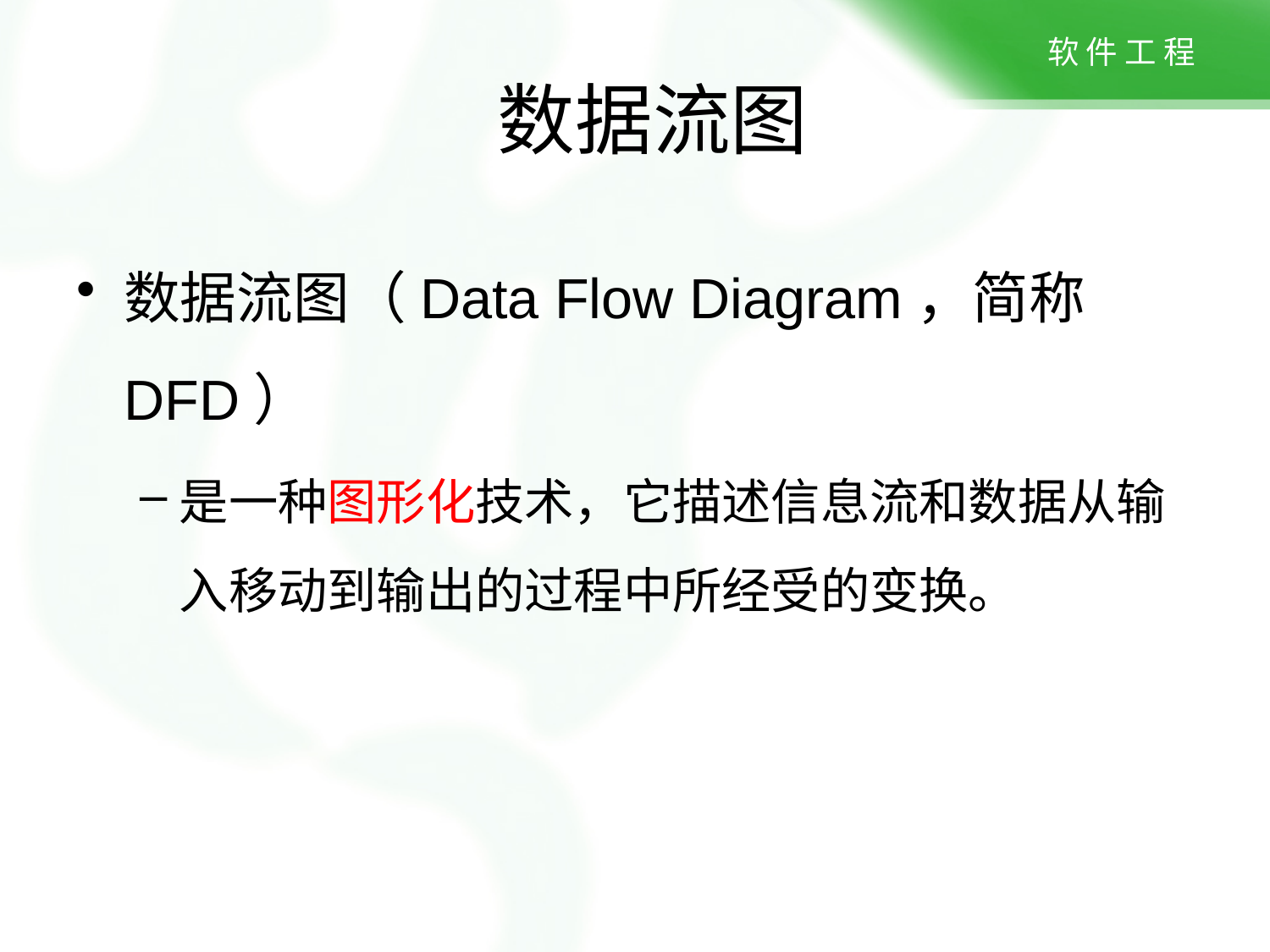

# 数据流图
数据流图（Data Flow Diagram，简称DFD）
是一种图形化技术，它描述信息流和数据从输入移动到输出的过程中所经受的变换。